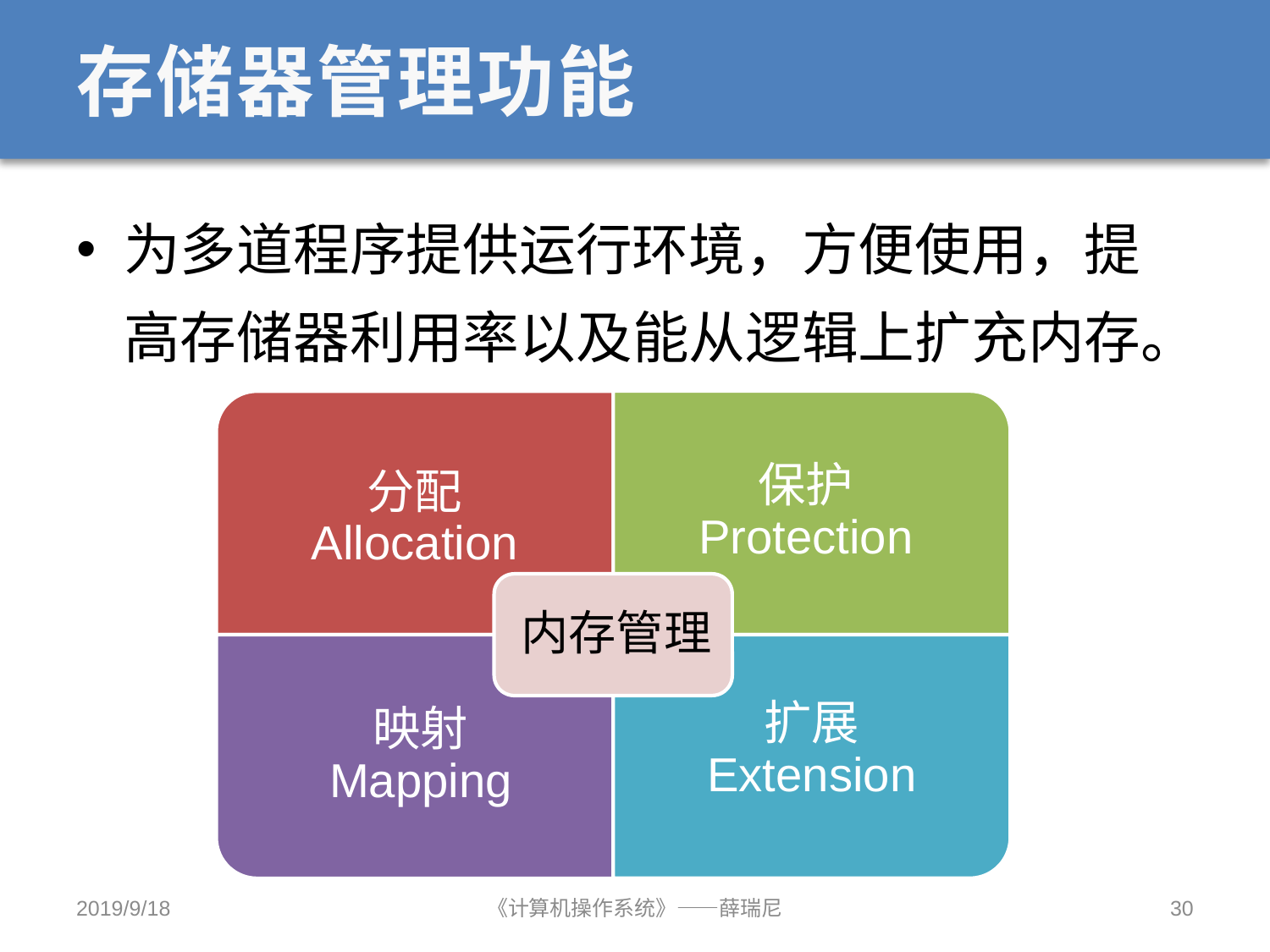

# 存储器管理功能
为多道程序提供运行环境，方便使用，提高存储器利用率以及能从逻辑上扩充内存。

分配
Allocation
保护
Protection
映射
Mapping
扩展
Extension
内存管理
2019/9/18
《计算机操作系统》——薛瑞尼
30